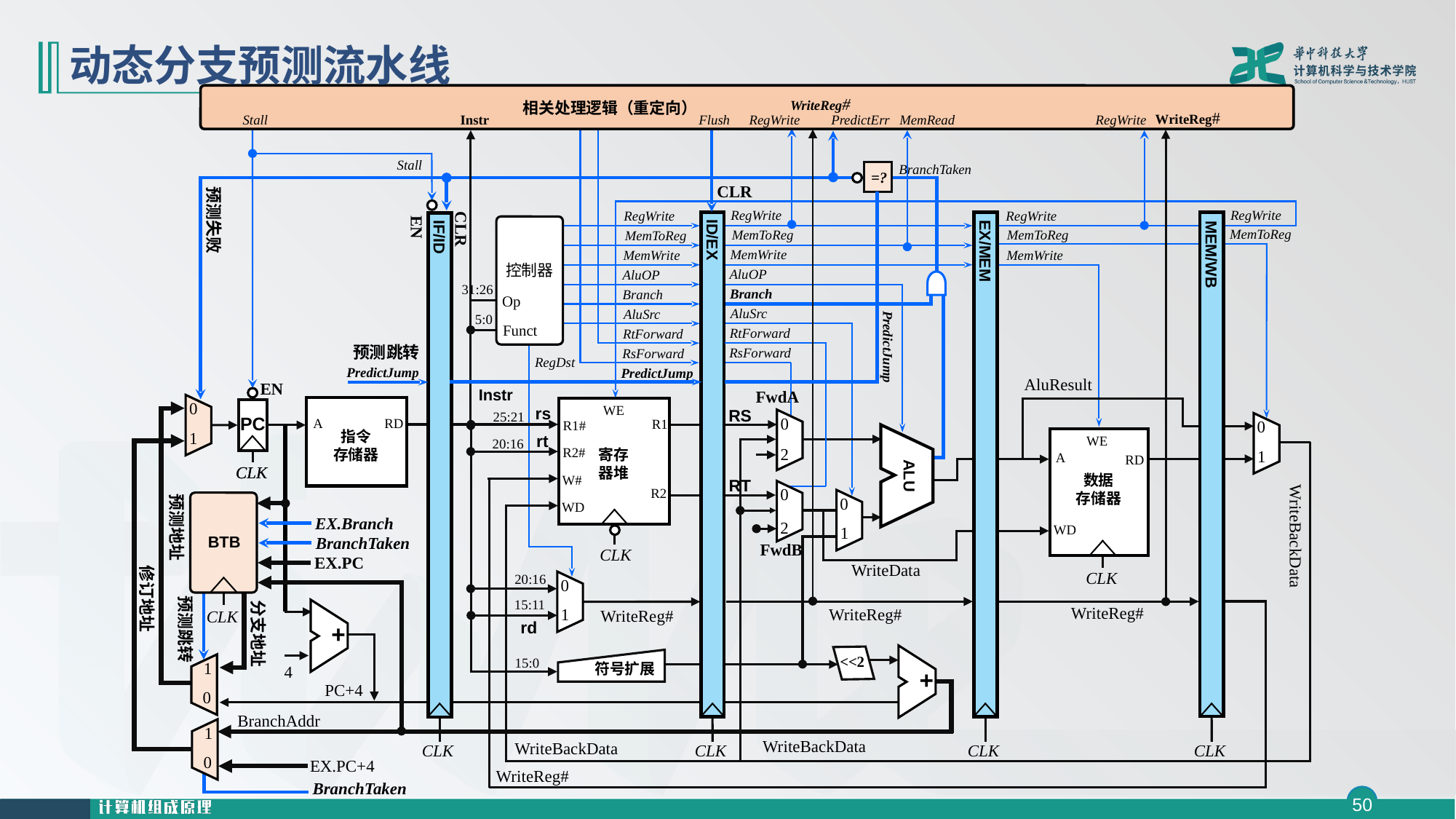

# 动态分支预测流水线
相关处理逻辑（重定向）
WriteReg#
WriteReg#
Stall
Instr
Flush
RegWrite
PredictErr
MemRead
RegWrite
Stall
BranchTaken

=?

CLR

RegWrite
MemToReg
RegWrite
MemToReg
MemWrite
AluOP
Branch
AluSrc
RtForward
RsForward
RegWrite
MemToReg
MemWrite
RegWrite
MemToReg
MemWrite
AluOP
Branch
AluSrc
RtForward
RsForward
预测失败
IF/ID
ID/EX
EX/MEM
MEM/WB

CLK

CLK

CLK

CLK

控制器
Op
Funct
EN
CLR

31:26
5:0
预测跳转
PredictJump
RegDst
PredictJump
PredictJump
AluResult
EN
Instr
FwdA

0

1
WE

R1
R1#
R2#
寄存
器堆
W#
R2
WD
CLK
rs

A
RD
指令
存储器

RS
25:21
PC
0

2
0

1

ALU
rt
WE

A
RD
数据
存储器
WD
20:16
CLK
CLK
RT
0

2
0

1

BTB
EX.Branch
预测地址
WriteBackData

BranchTaken
FwdB
EX.PC
WriteData
CLK
20:16
0

1
修订地址
15:11
WriteReg#
WriteReg#
+

WriteReg#
CLK
rd
预测跳转
分支地址

<<2

+

15:0

符号扩展
1

0
4
PC+4
BranchAddr
1

0
WriteBackData
WriteBackData
EX.PC+4
WriteReg#
BranchTaken